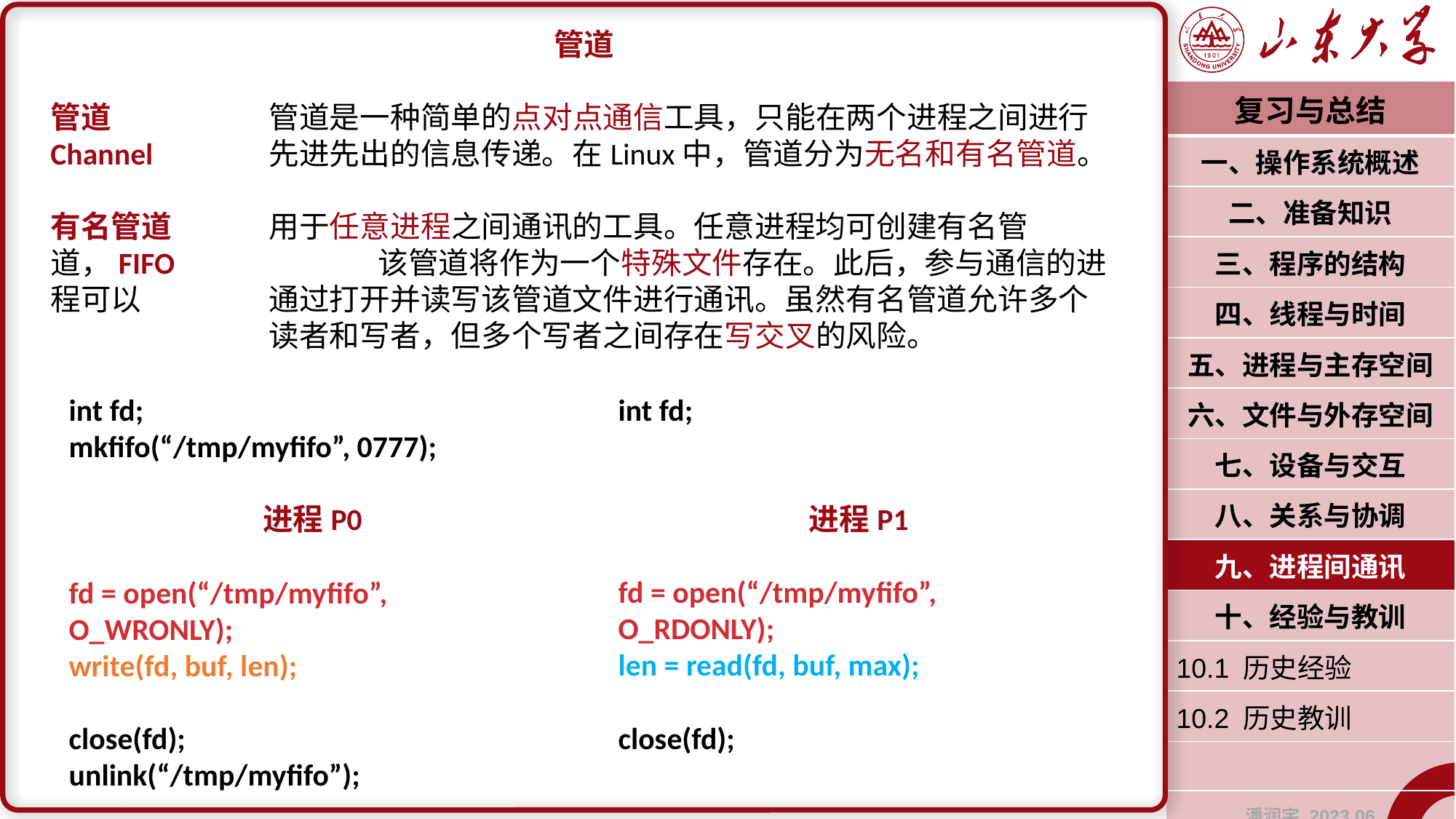

管道

管道		管道是一种简单的点对点通信工具，只能在两个进程之间进行Channel		先进先出的信息传递。在Linux中，管道分为无名和有名管道。

有名管道	用于任意进程之间通讯的工具。任意进程均可创建有名管道，FIFO		该管道将作为一个特殊文件存在。此后，参与通信的进程可以		通过打开并读写该管道文件进行通讯。虽然有名管道允许多个		读者和写者，但多个写者之间存在写交叉的风险。
| 复习与总结 |
| --- |
| 一、操作系统概述 |
| 二、准备知识 |
| 三、程序的结构 |
| 四、线程与时间 |
| 五、进程与主存空间 |
| 六、文件与外存空间 |
| 七、设备与交互 |
| 八、关系与协调 |
| 九、进程间通讯 |
| 十、经验与教训 |
| 10.1 历史经验 |
| 10.2 历史教训 |
|  |
| 潘润宇 2023.06 |
int fd;
mkfifo(“/tmp/myfifo”, 0777);

进程P0

fd = open(“/tmp/myfifo”, O_WRONLY);
write(fd, buf, len);

close(fd);
unlink(“/tmp/myfifo”);
int fd;

进程P1

fd = open(“/tmp/myfifo”, O_RDONLY);
len = read(fd, buf, max);

close(fd);